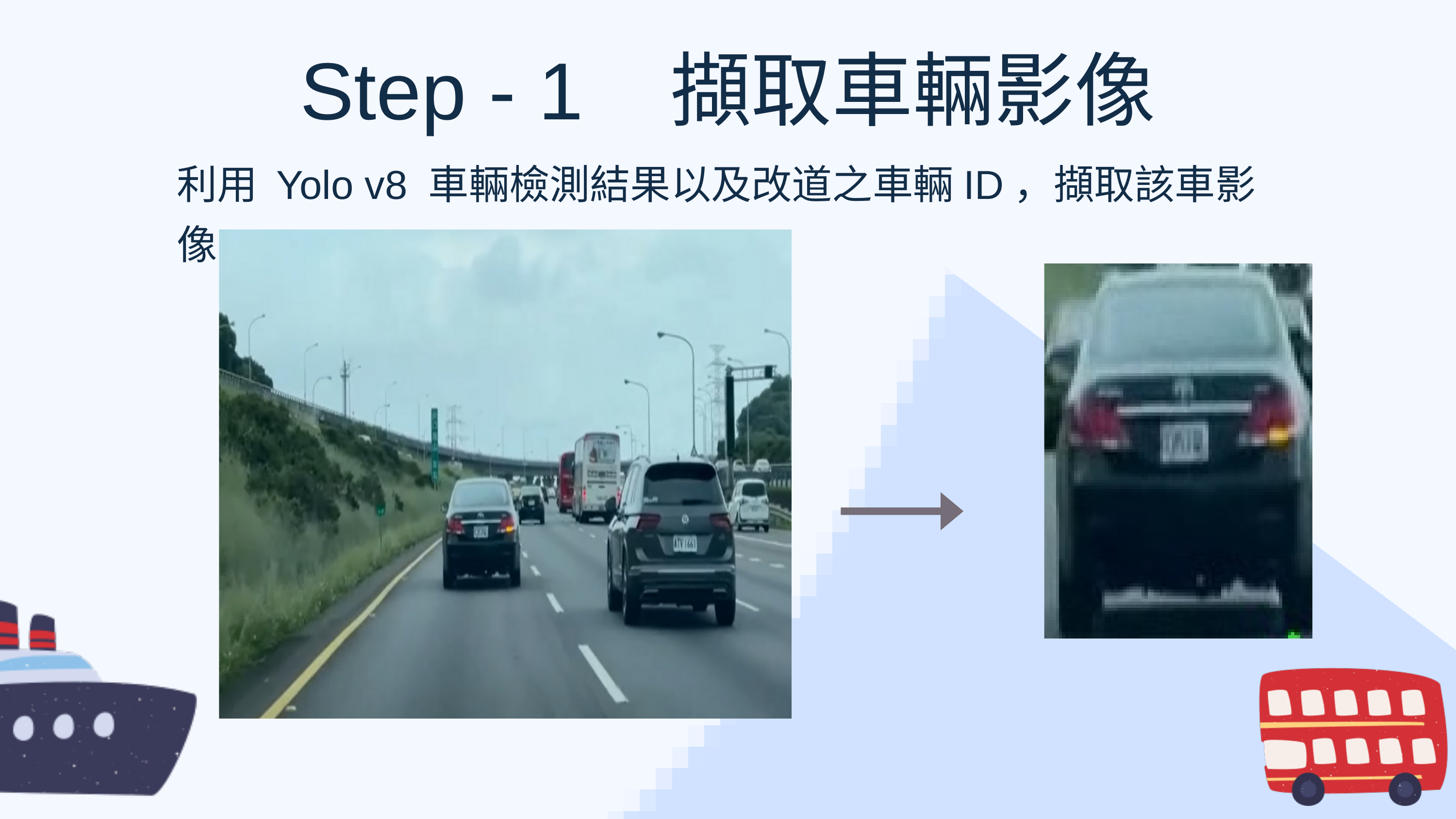

Step - 1   擷取車輛影像
利用 Yolo v8 車輛檢測結果以及改道之車輛ID，擷取該車影像